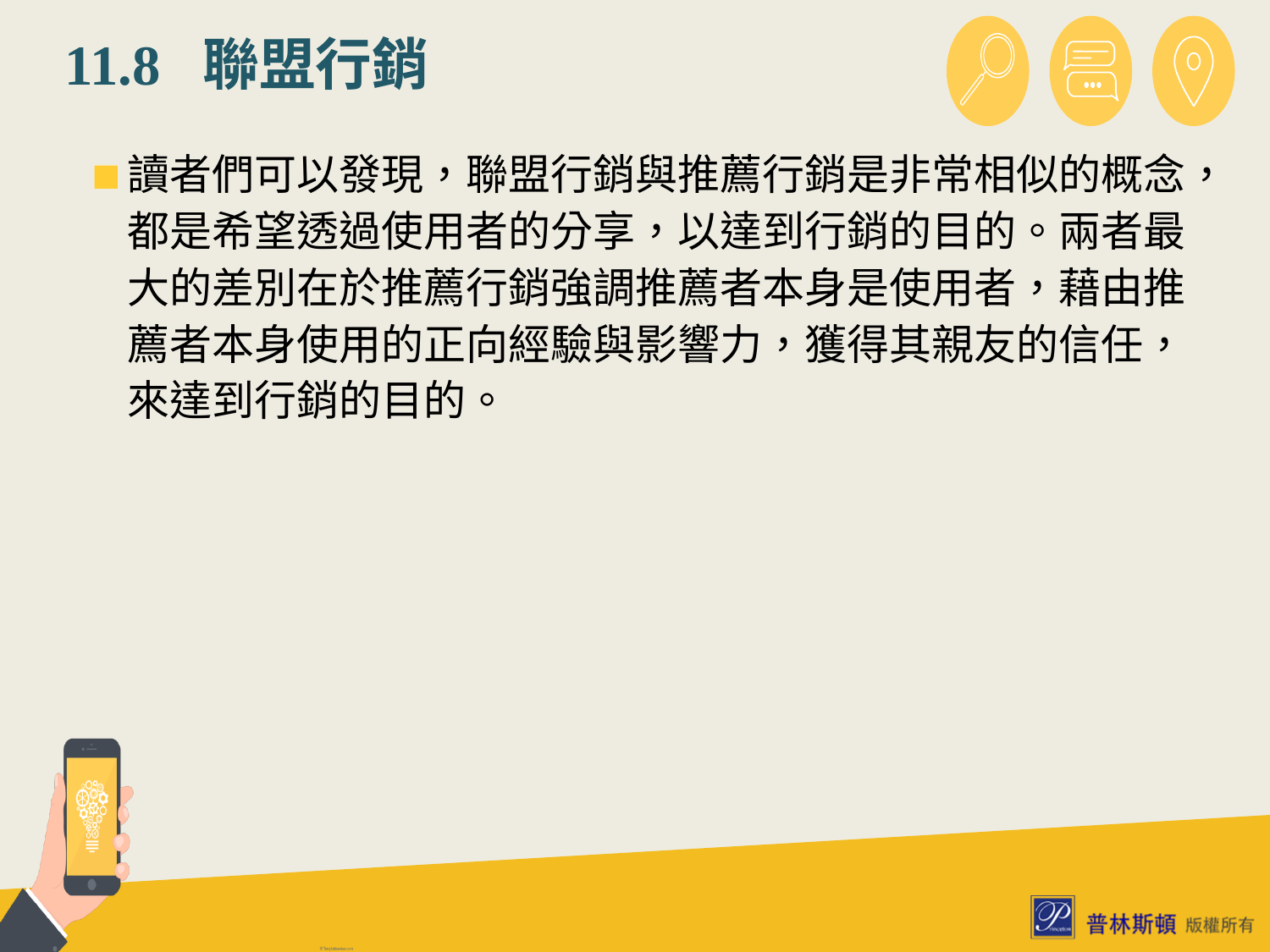

# 11.8  聯盟行銷
讀者們可以發現，聯盟行銷與推薦行銷是非常相似的概念，都是希望透過使用者的分享，以達到行銷的目的。兩者最大的差別在於推薦行銷強調推薦者本身是使用者，藉由推薦者本身使用的正向經驗與影響力，獲得其親友的信任，來達到行銷的目的。